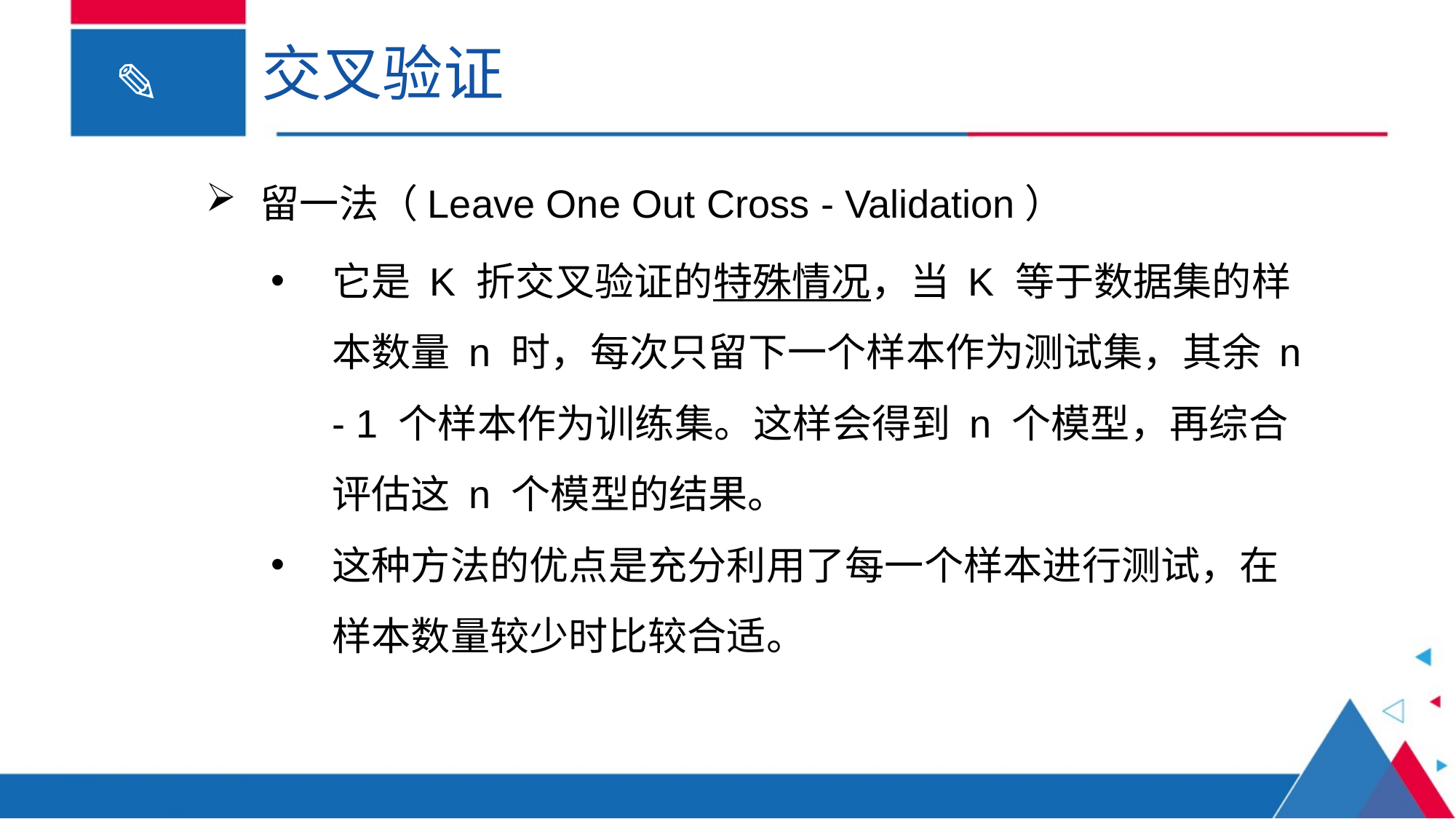

# 交叉验证
留一法（Leave One Out Cross - Validation）
它是 K 折交叉验证的特殊情况，当 K 等于数据集的样本数量 n 时，每次只留下一个样本作为测试集，其余 n - 1 个样本作为训练集。这样会得到 n 个模型，再综合评估这 n 个模型的结果。
这种方法的优点是充分利用了每一个样本进行测试，在样本数量较少时比较合适。